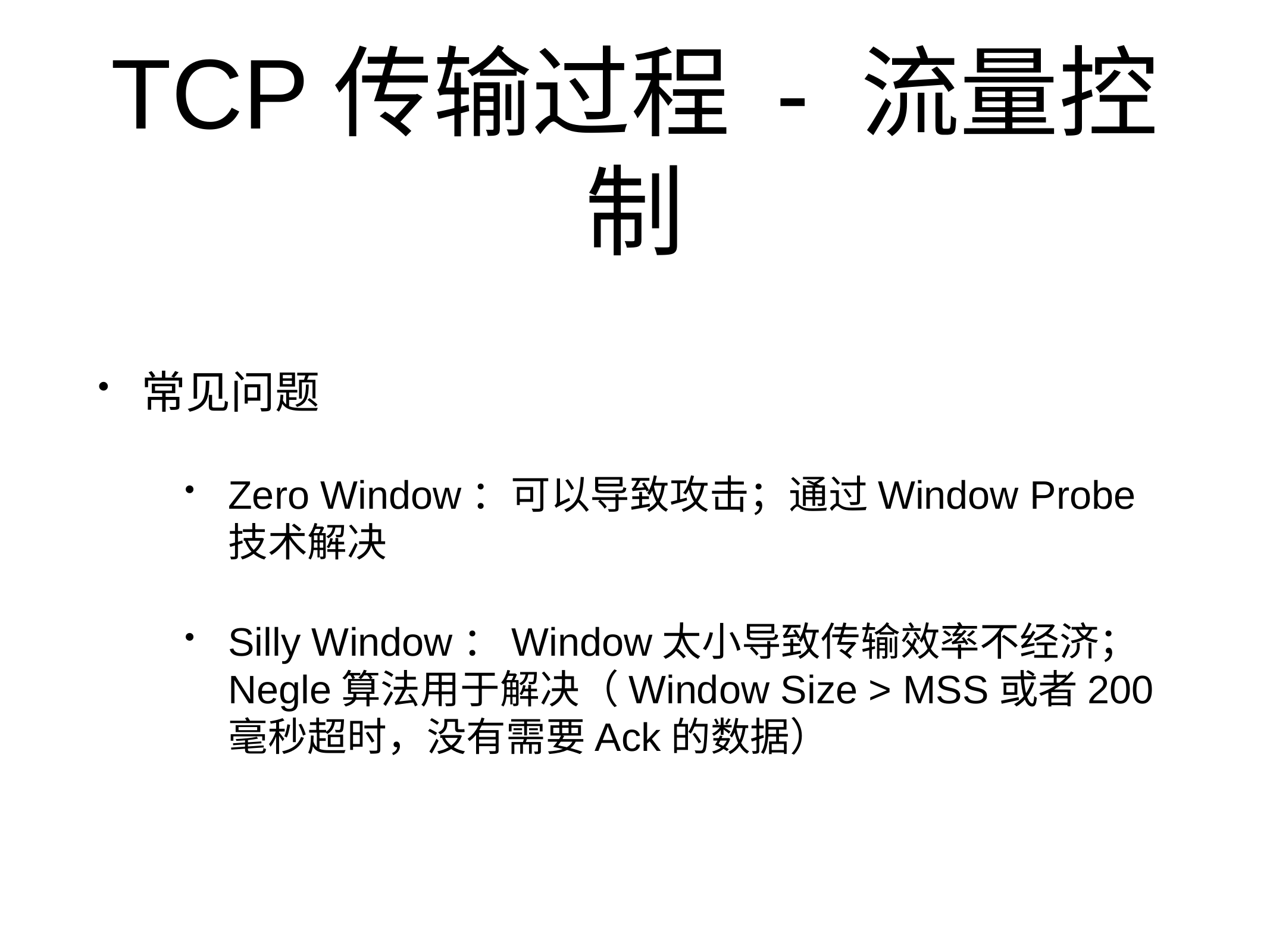

# TCP传输过程 - 流量控制
常见问题
Zero Window：可以导致攻击；通过Window Probe技术解决
Silly Window：Window太小导致传输效率不经济；Negle算法用于解决（Window Size > MSS或者200毫秒超时，没有需要Ack的数据）